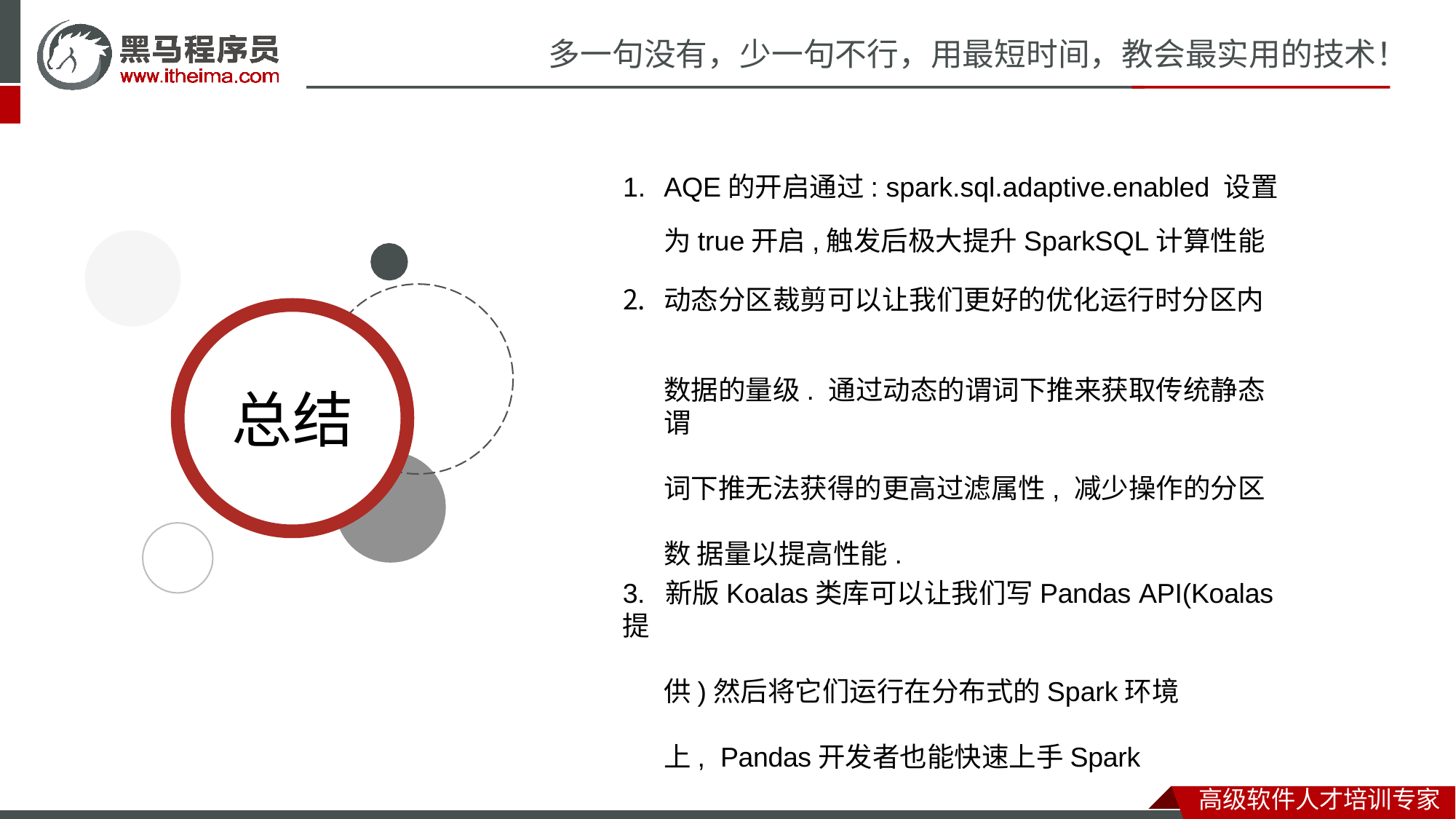

# 多一句没有，少一句不行，用最短时间，教会最实用的技术！

AQE的开启通过: spark.sql.adaptive.enabled 设置

为true开启,触发后极大提升SparkSQL计算性能

动态分区裁剪可以让我们更好的优化运行时分区内

数据的量级. 通过动态的谓词下推来获取传统静态谓
词下推无法获得的更高过滤属性, 减少操作的分区数 据量以提高性能.
总结
3.	新版Koalas类库可以让我们写Pandas API(Koalas提
供)然后将它们运行在分布式的Spark环境上,  Pandas开发者也能快速上手Spark
高级软件人才培训专家